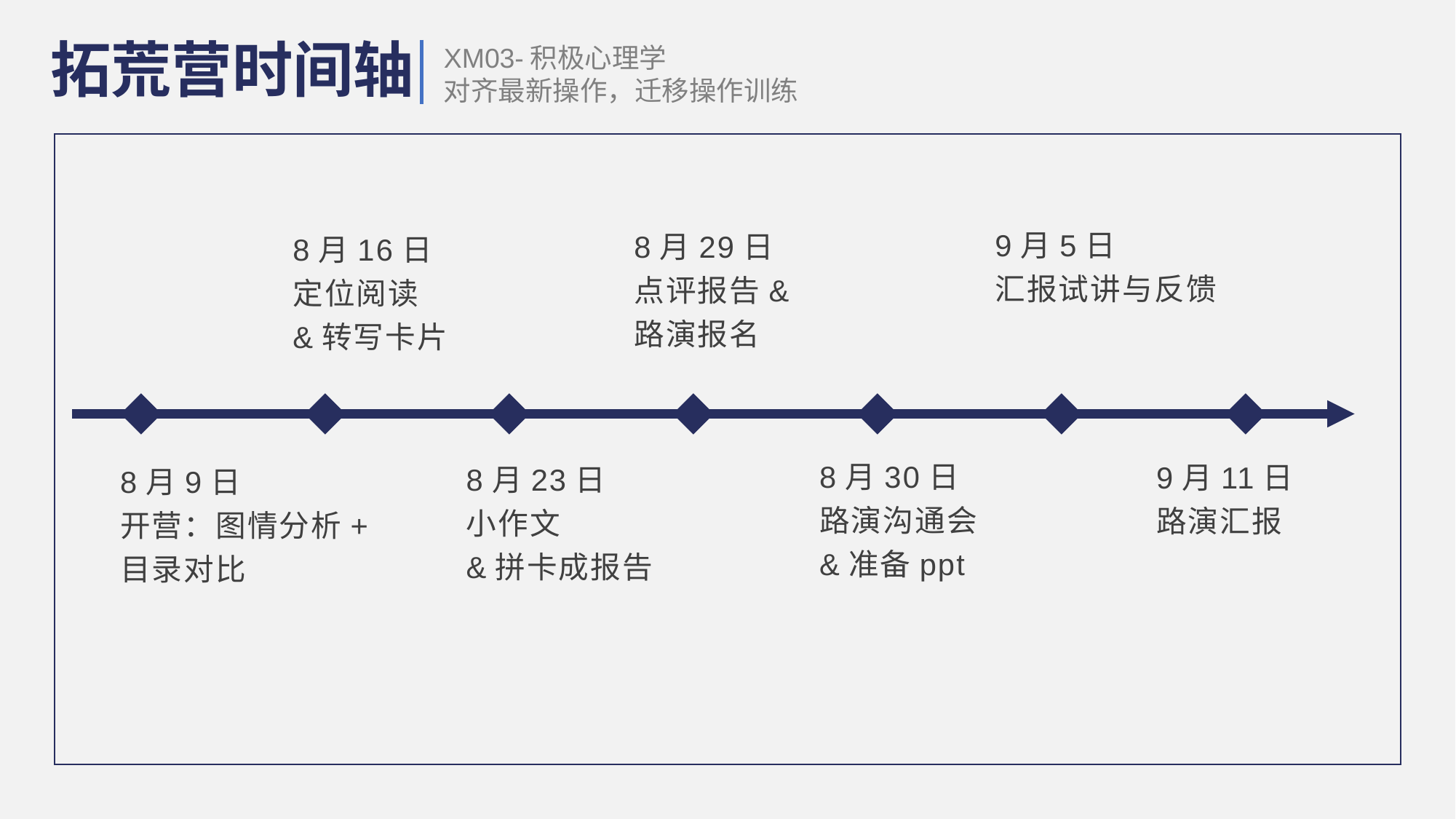

拓荒营时间轴
XM03-积极心理学
对齐最新操作，迁移操作训练
9月5日
汇报试讲与反馈
8月29日
点评报告&
路演报名
8月16日
定位阅读
&转写卡片

8月30日
路演沟通会
&准备ppt
9月11日
路演汇报
8月23日
小作文
&拼卡成报告
8月9日
开营：图情分析+
目录对比